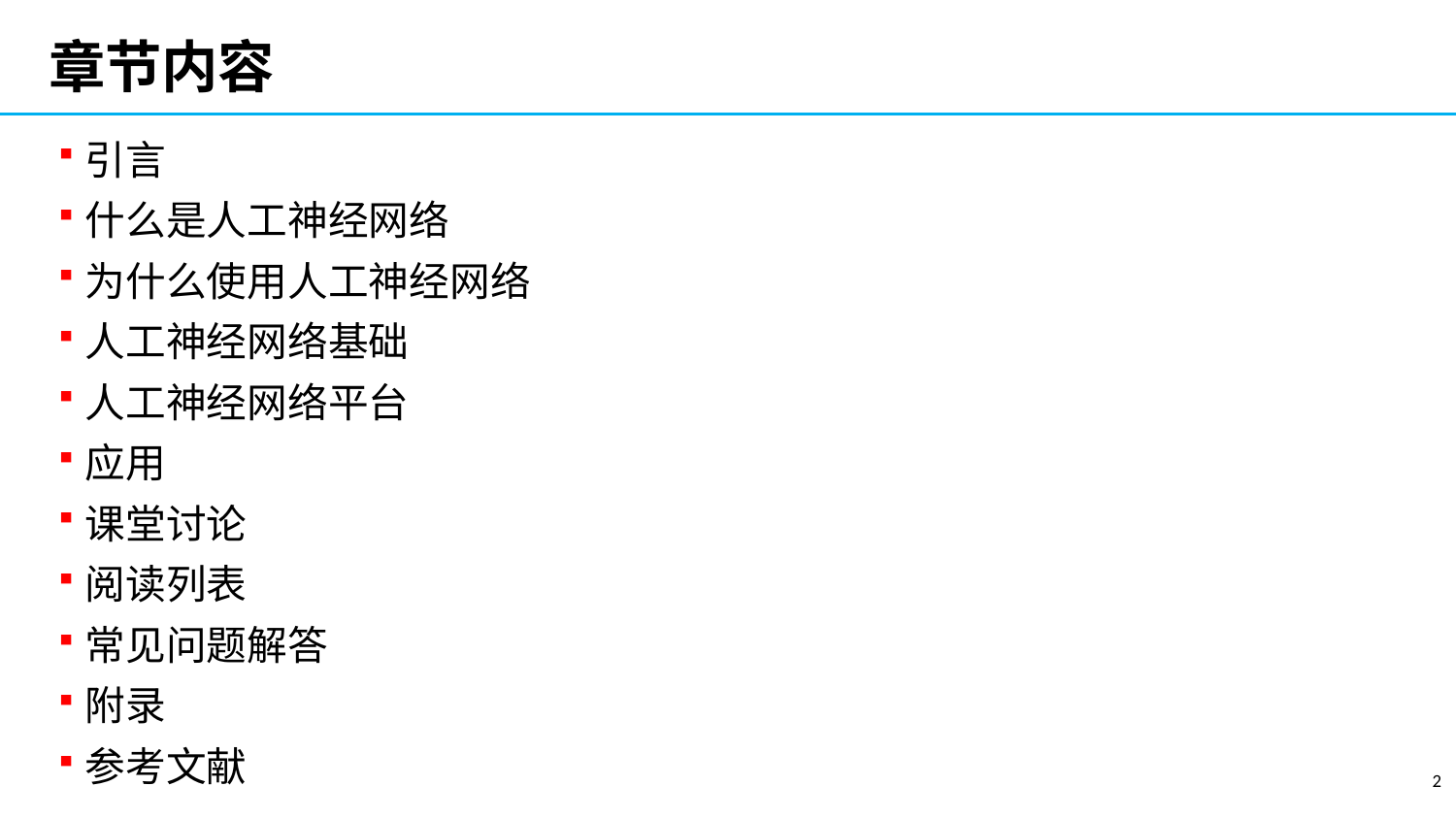

# 章节内容

引言
什么是人工神经网络
为什么使用人工神经网络
人工神经网络基础
人工神经网络平台
应用
课堂讨论
阅读列表
常见问题解答
附录
参考文献
2